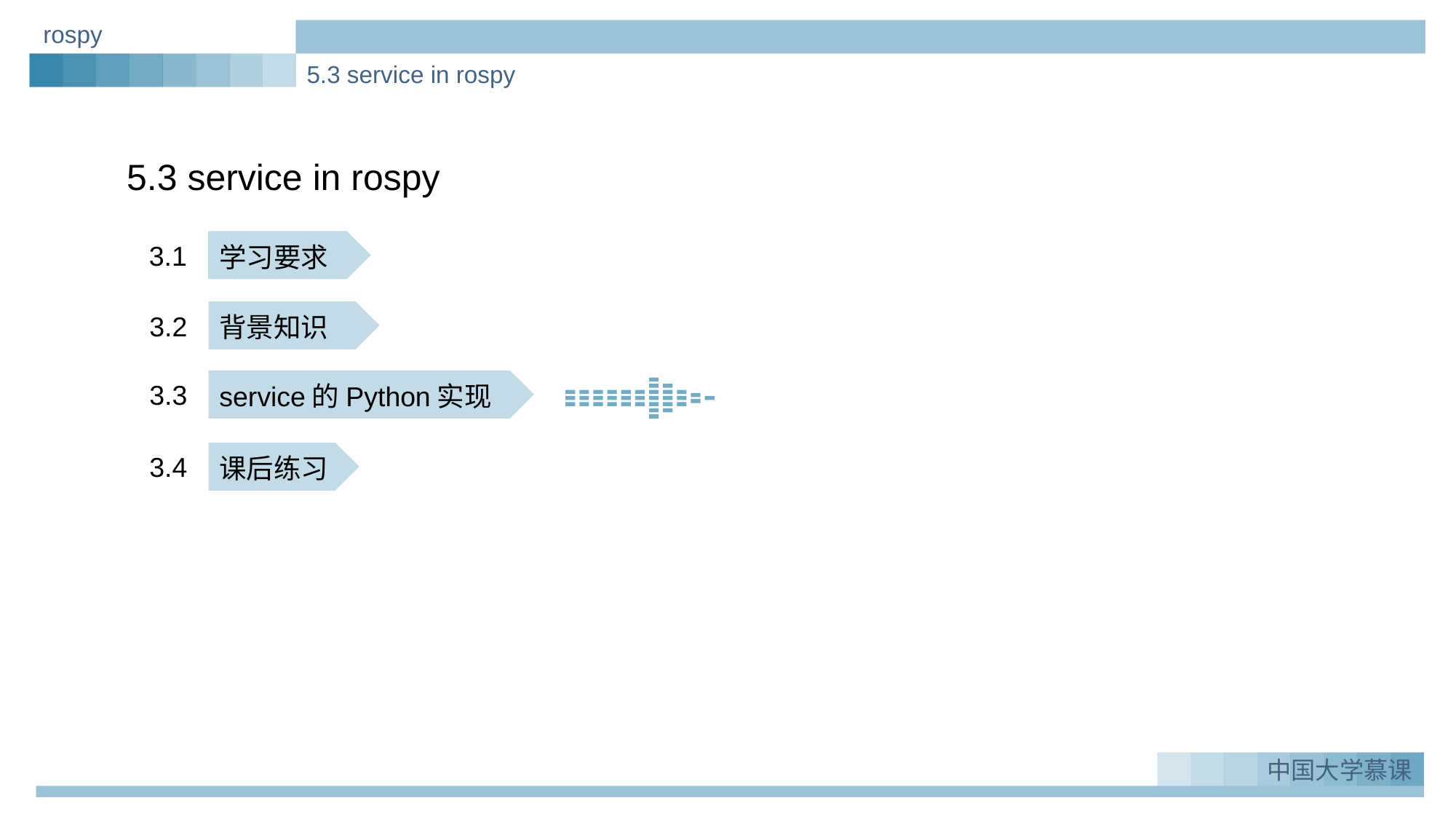

rospy
5.3 service in rospy
5.3 service in rospy

3.1
学习要求

3.2
背景知识

3.3
service的Python实现

3.4
课后练习
中国大学慕课